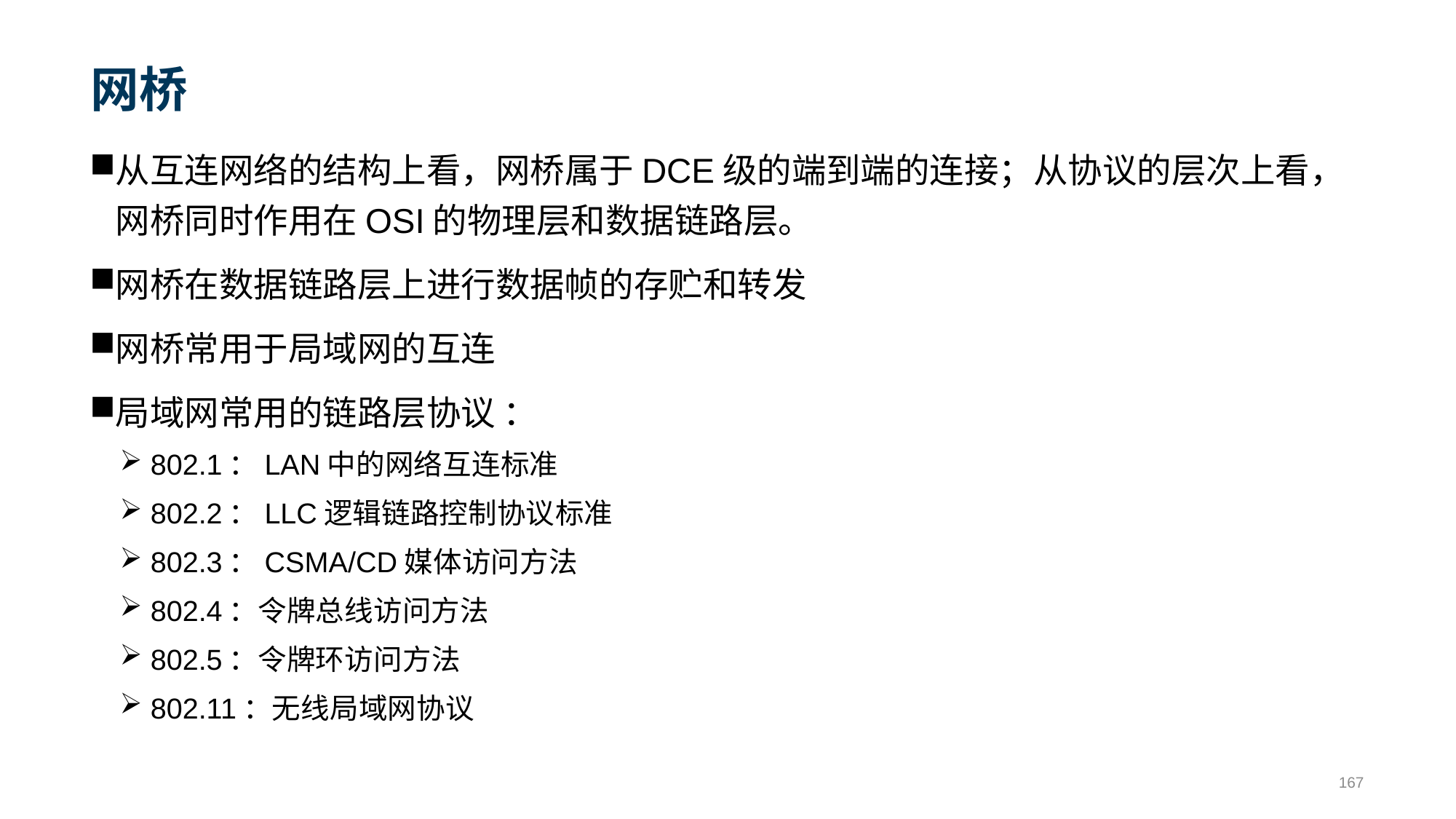

# 网桥
从互连网络的结构上看，网桥属于DCE级的端到端的连接；从协议的层次上看，网桥同时作用在OSI的物理层和数据链路层。
网桥在数据链路层上进行数据帧的存贮和转发
网桥常用于局域网的互连
局域网常用的链路层协议 ：
802.1：LAN中的网络互连标准
802.2：LLC逻辑链路控制协议标准
802.3：CSMA/CD媒体访问方法
802.4：令牌总线访问方法
802.5：令牌环访问方法
802.11：无线局域网协议
167